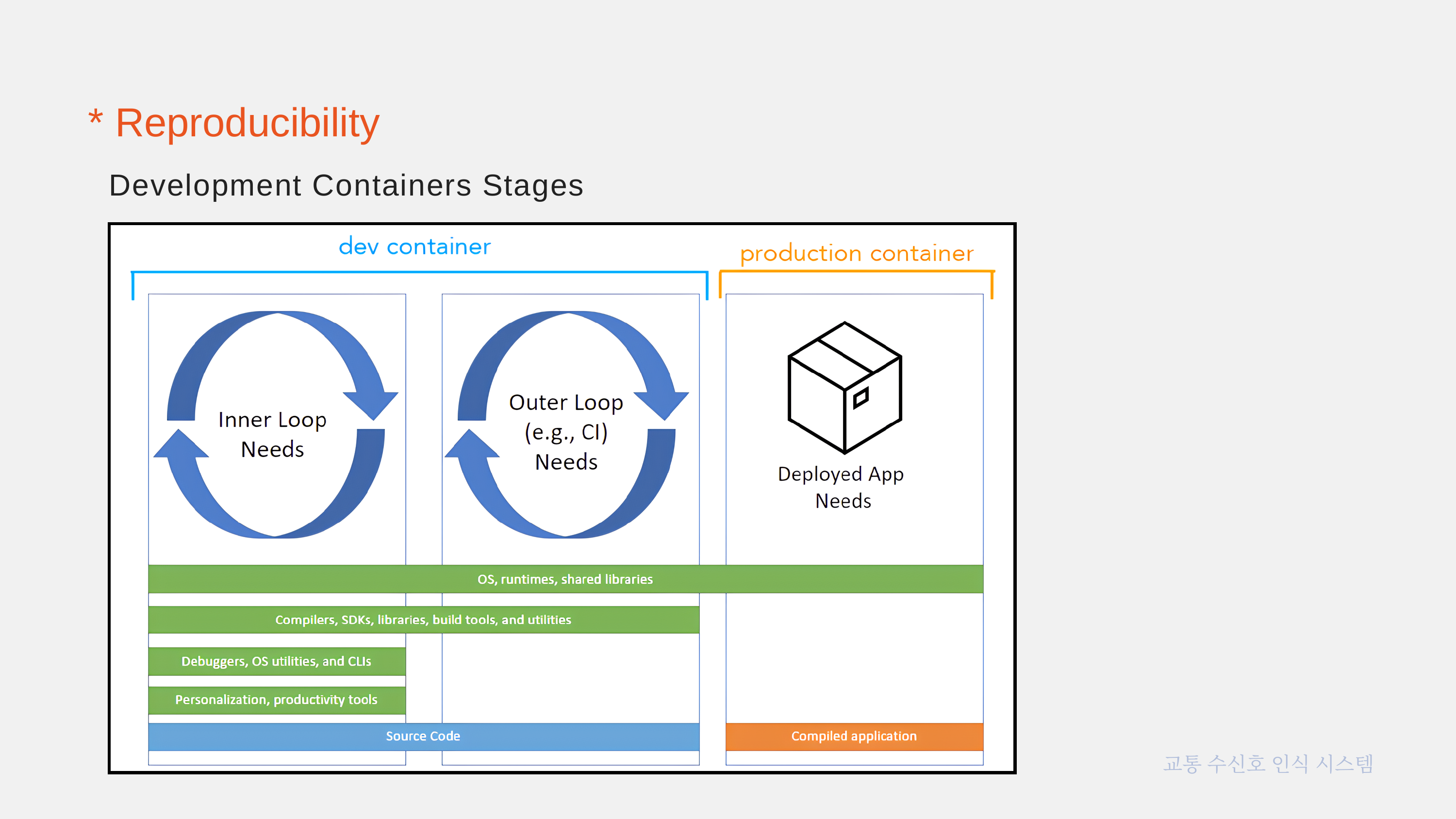

* Reproducibility
Development Containers Stages

교통 수신호 인식 시스템